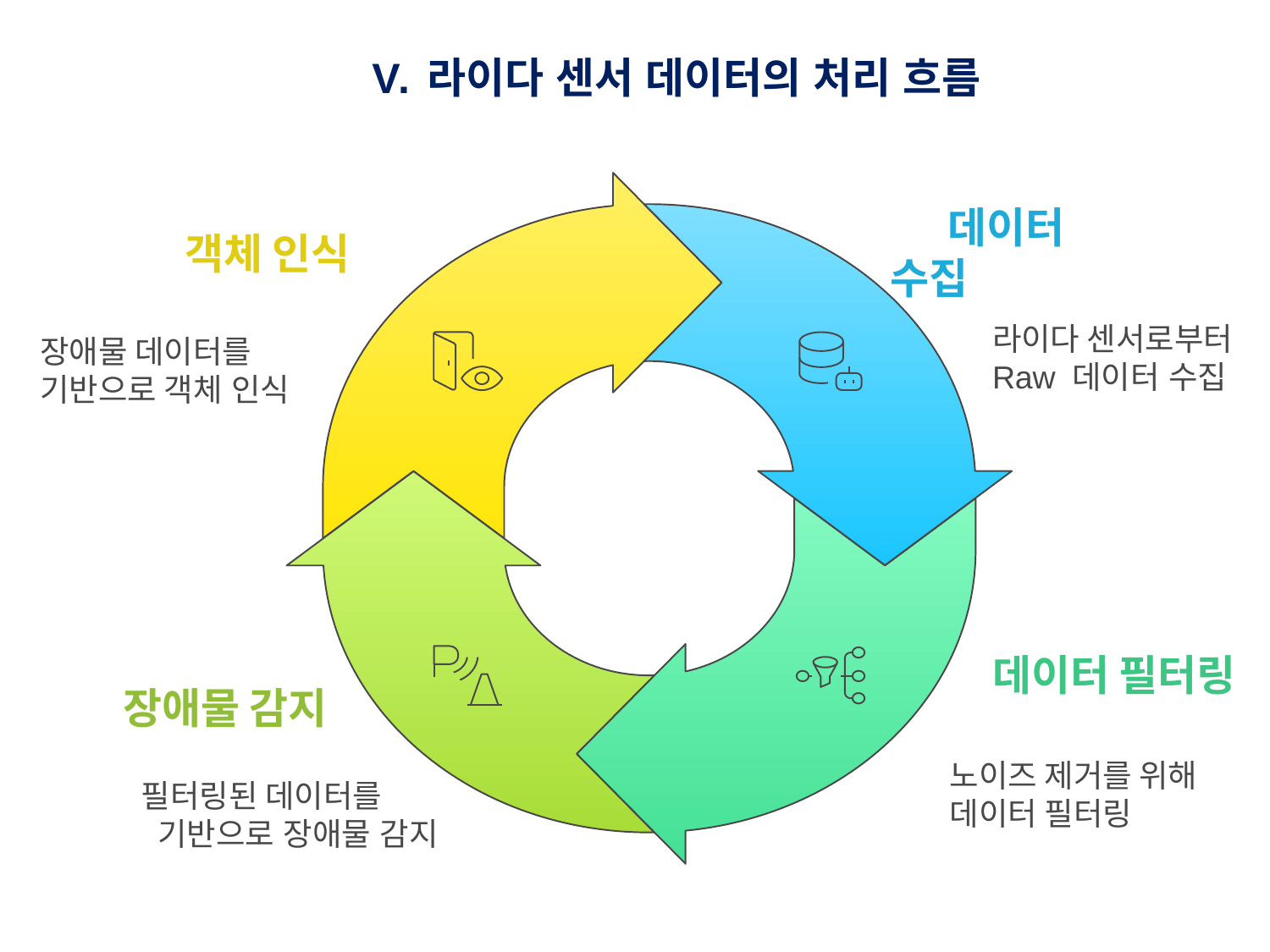

라이다 센서 데이터의 처리 흐름

    데이터 수집
객체 인식
라이다 센서로부터 Raw 데이터 수집
장애물 데이터를 기반으로 객체 인식
데이터 필터링
장애물 감지
노이즈 제거를 위해
데이터 필터링
필터링된 데이터를
 기반으로 장애물 감지